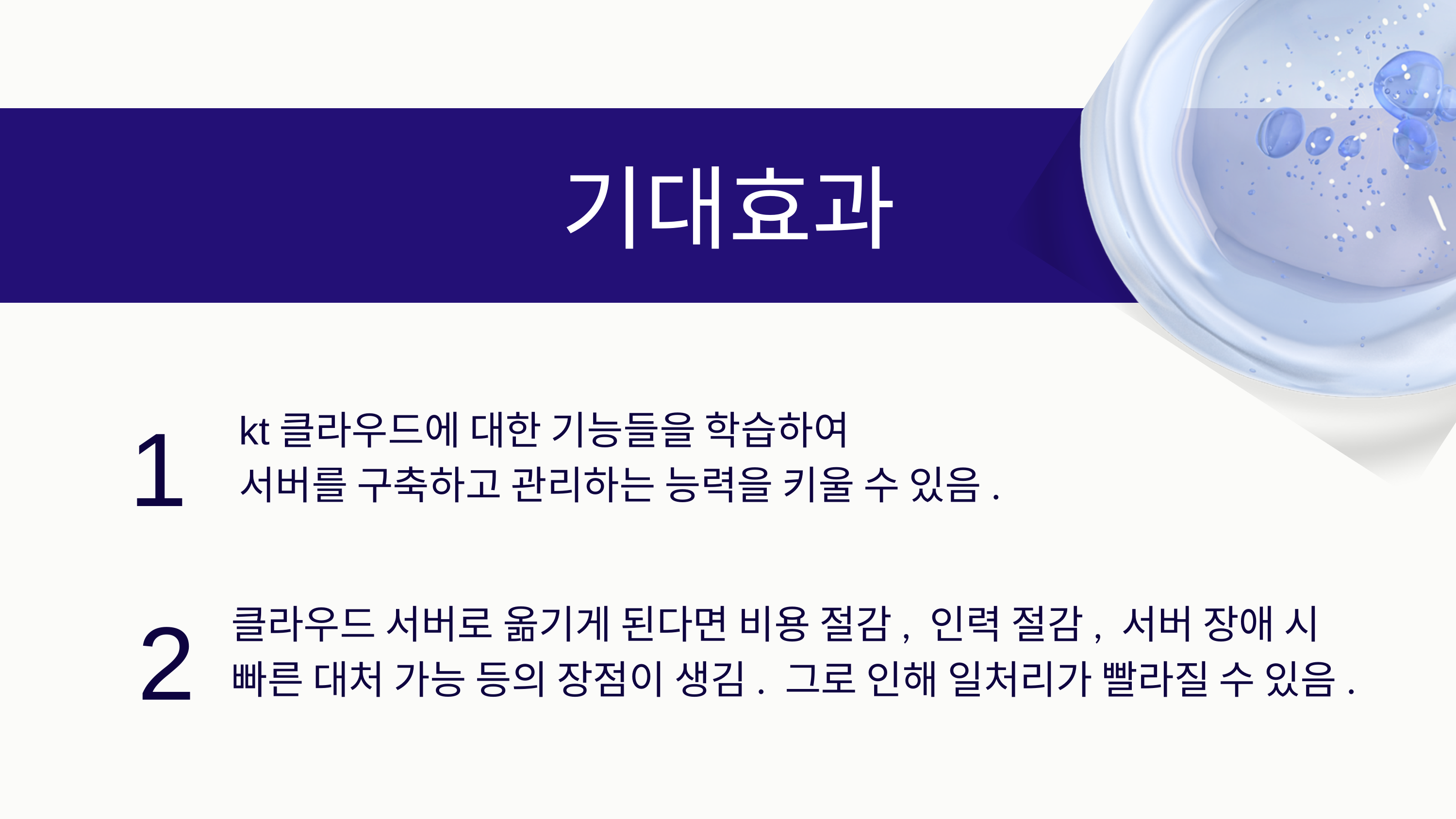

기대효과
1
kt클라우드에 대한 기능들을 학습하여
서버를 구축하고 관리하는 능력을 키울 수 있음.

2
클라우드 서버로 옮기게 된다면 비용 절감, 인력 절감, 서버 장애 시 빠른 대처 가능 등의 장점이 생김. 그로 인해 일처리가 빨라질 수 있음.